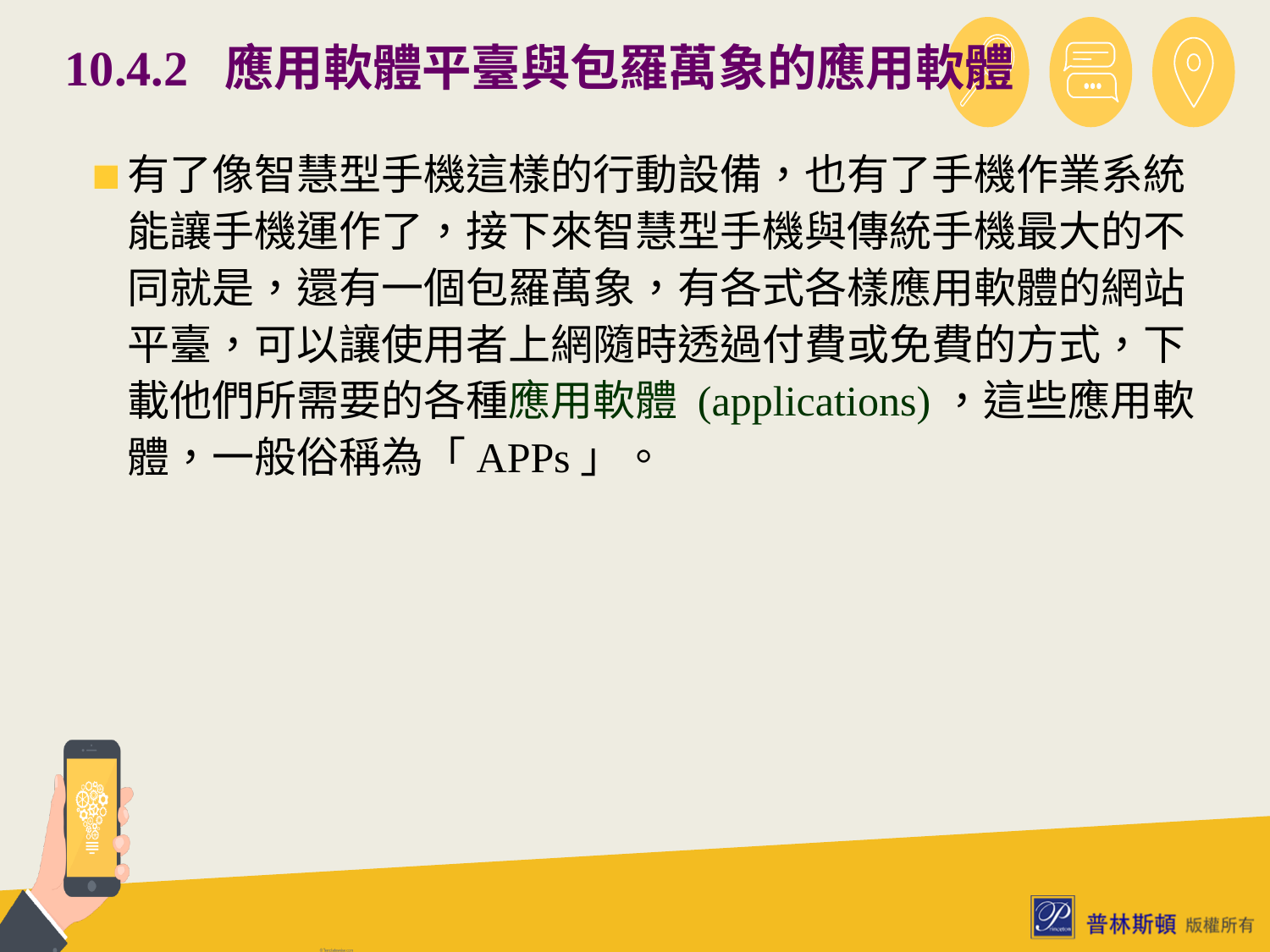

# 10.4.2  應用軟體平臺與包羅萬象的應用軟體
有了像智慧型手機這樣的行動設備，也有了手機作業系統能讓手機運作了，接下來智慧型手機與傳統手機最大的不同就是，還有一個包羅萬象，有各式各樣應用軟體的網站平臺，可以讓使用者上網隨時透過付費或免費的方式，下載他們所需要的各種應用軟體 (applications)，這些應用軟體，一般俗稱為「APPs」。